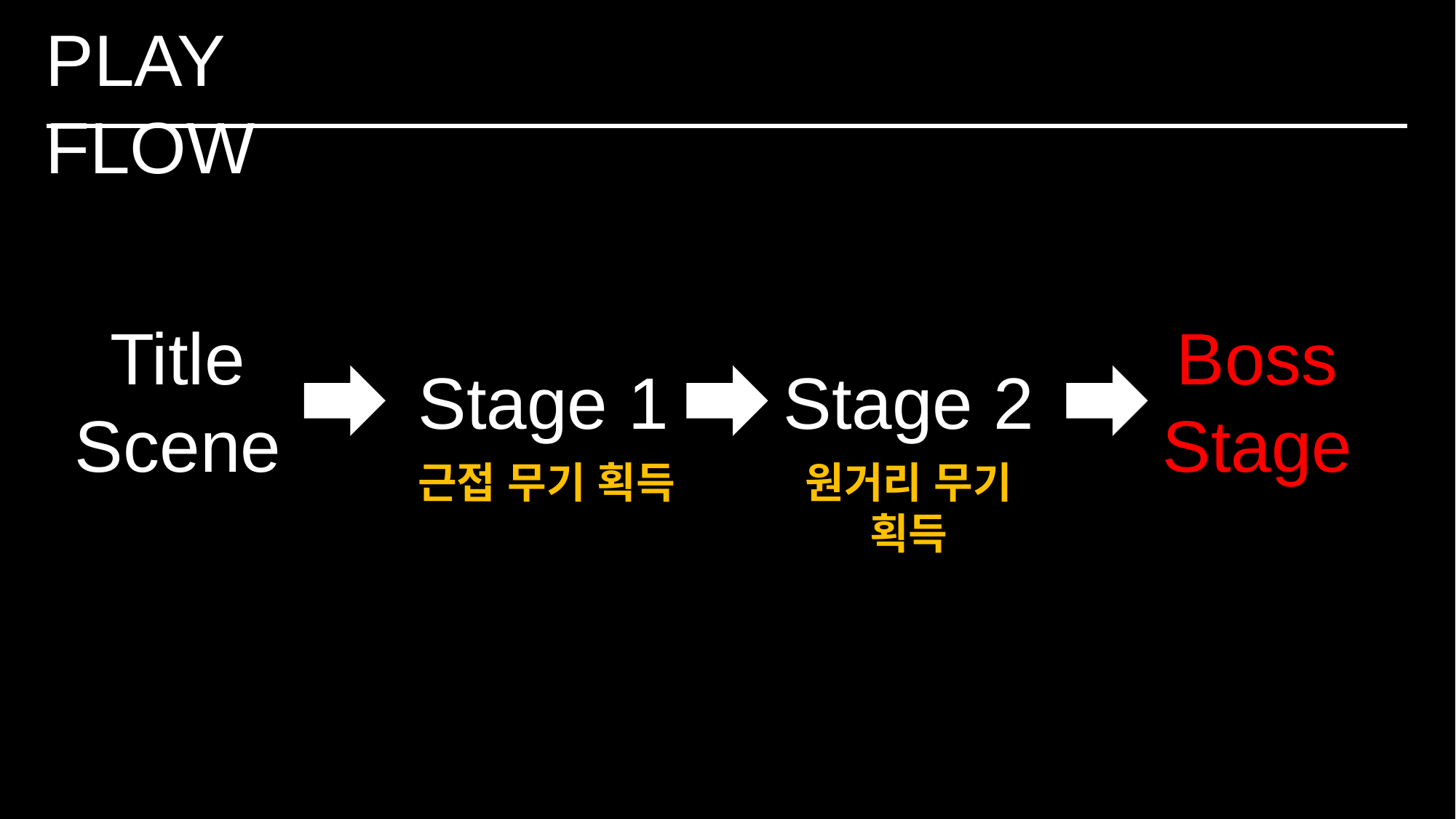

PLAY FLOW
Title Scene
Boss Stage
Stage 1
Stage 2

근접 무기 획득
원거리 무기 획득